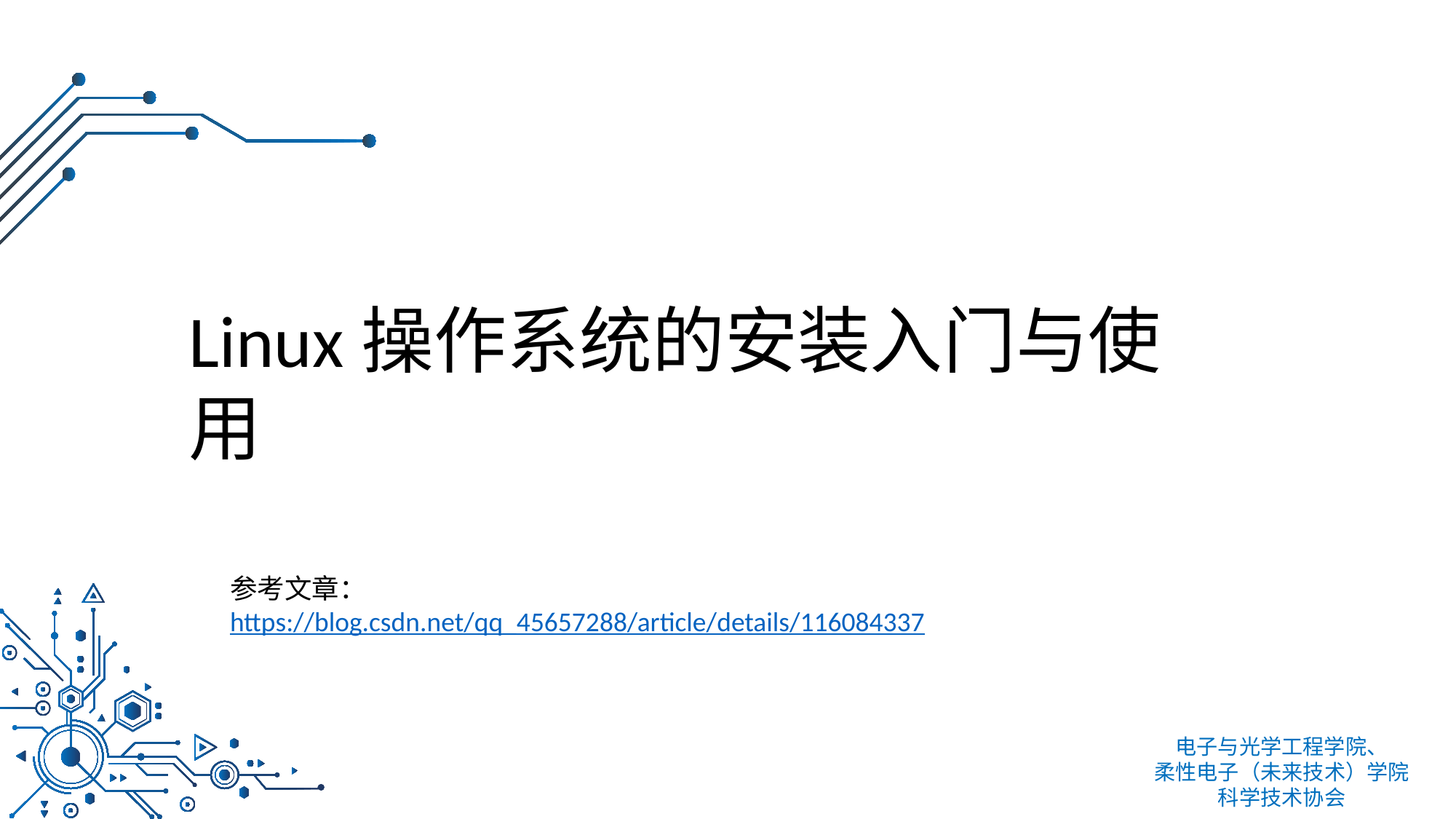

Linux操作系统的安装入门与使用
参考文章：
https://blog.csdn.net/qq_45657288/article/details/116084337

电子与光学工程学院、
柔性电子（未来技术）学院
科学技术协会